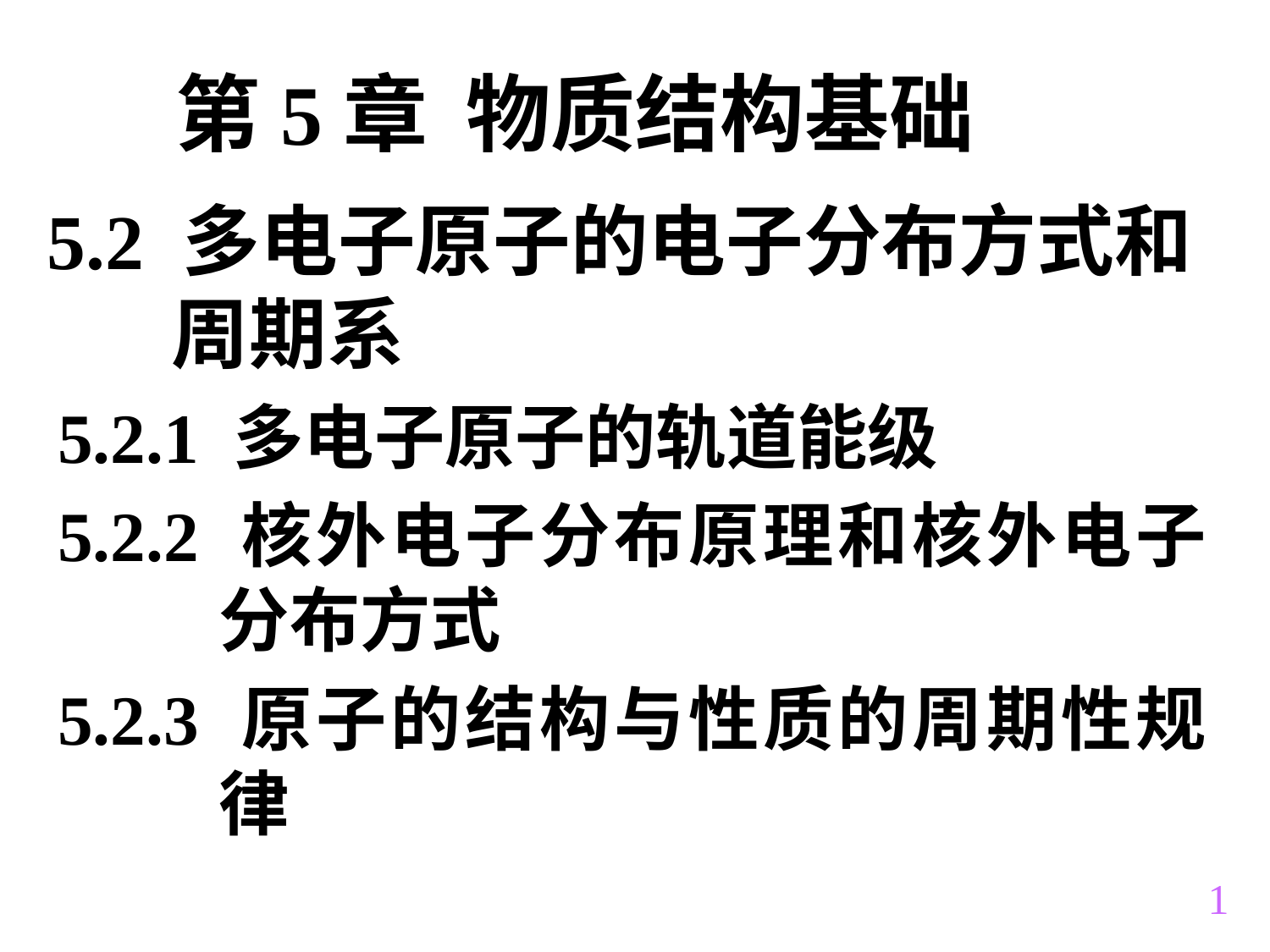

# 第5章  物质结构基础
5.2 多电子原子的电子分布方式和周期系
5.2.1 多电子原子的轨道能级
5.2.2 核外电子分布原理和核外电子分布方式
5.2.3 原子的结构与性质的周期性规律